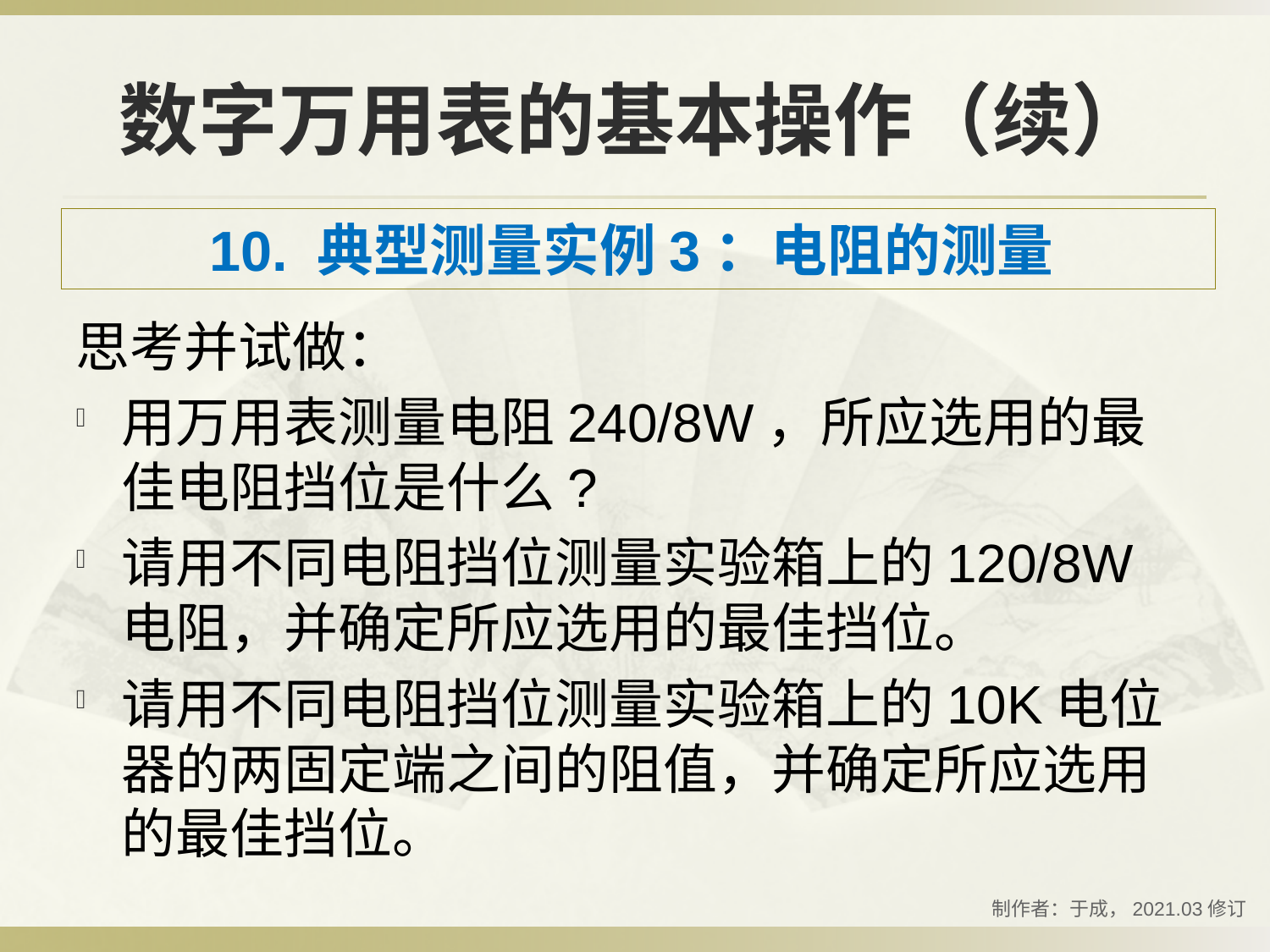

# 数字万用表的基本操作（续）
10. 典型测量实例3：电阻的测量
思考并试做：
用万用表测量电阻240/8W，所应选用的最佳电阻挡位是什么?
请用不同电阻挡位测量实验箱上的120/8W电阻，并确定所应选用的最佳挡位。
请用不同电阻挡位测量实验箱上的10K电位器的两固定端之间的阻值，并确定所应选用的最佳挡位。
制作者：于成，2021.03修订